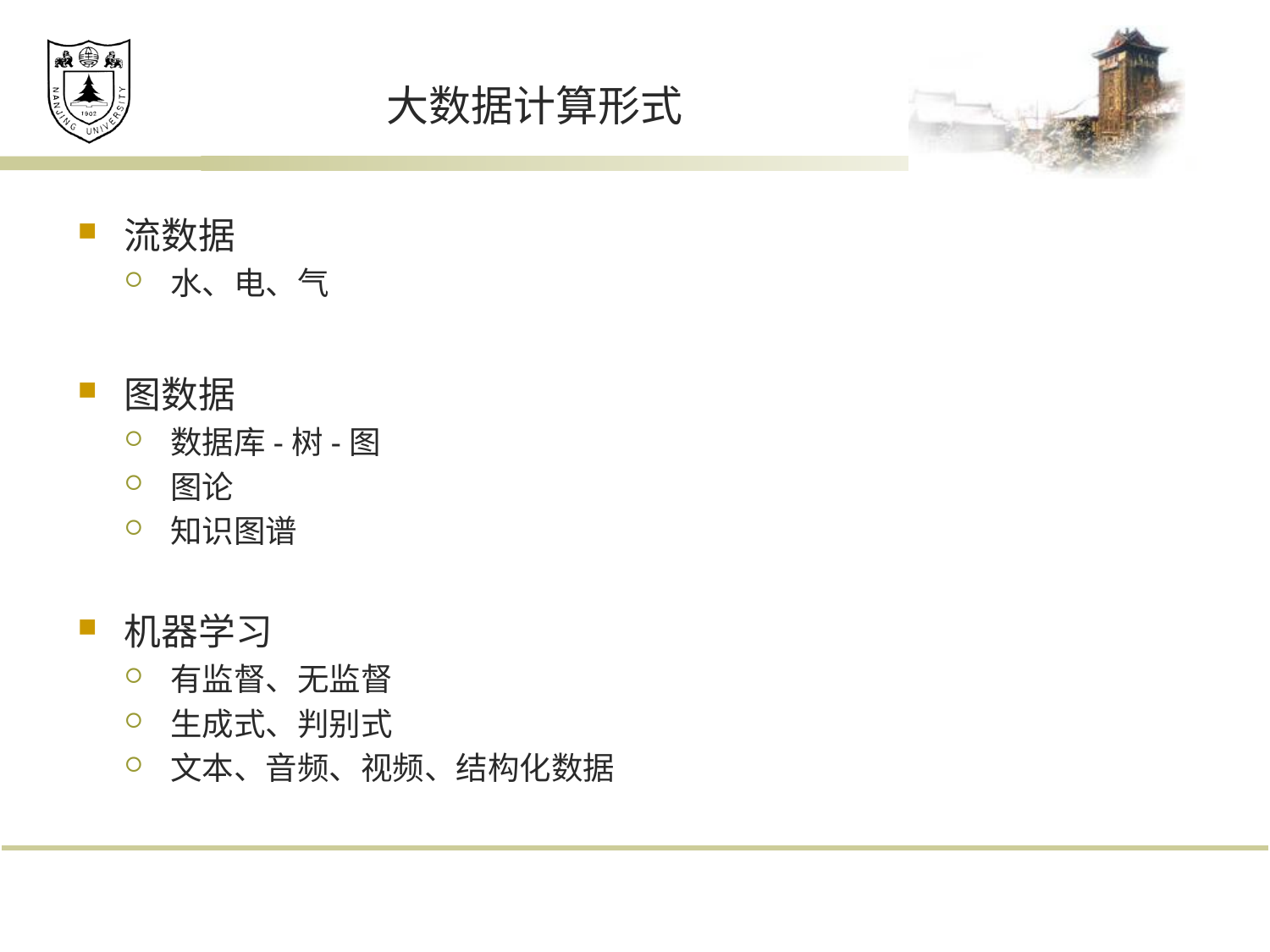

# 大数据计算形式
流数据
水、电、气

图数据
数据库-树-图
图论
知识图谱

机器学习
有监督、无监督
生成式、判别式
文本、音频、视频、结构化数据